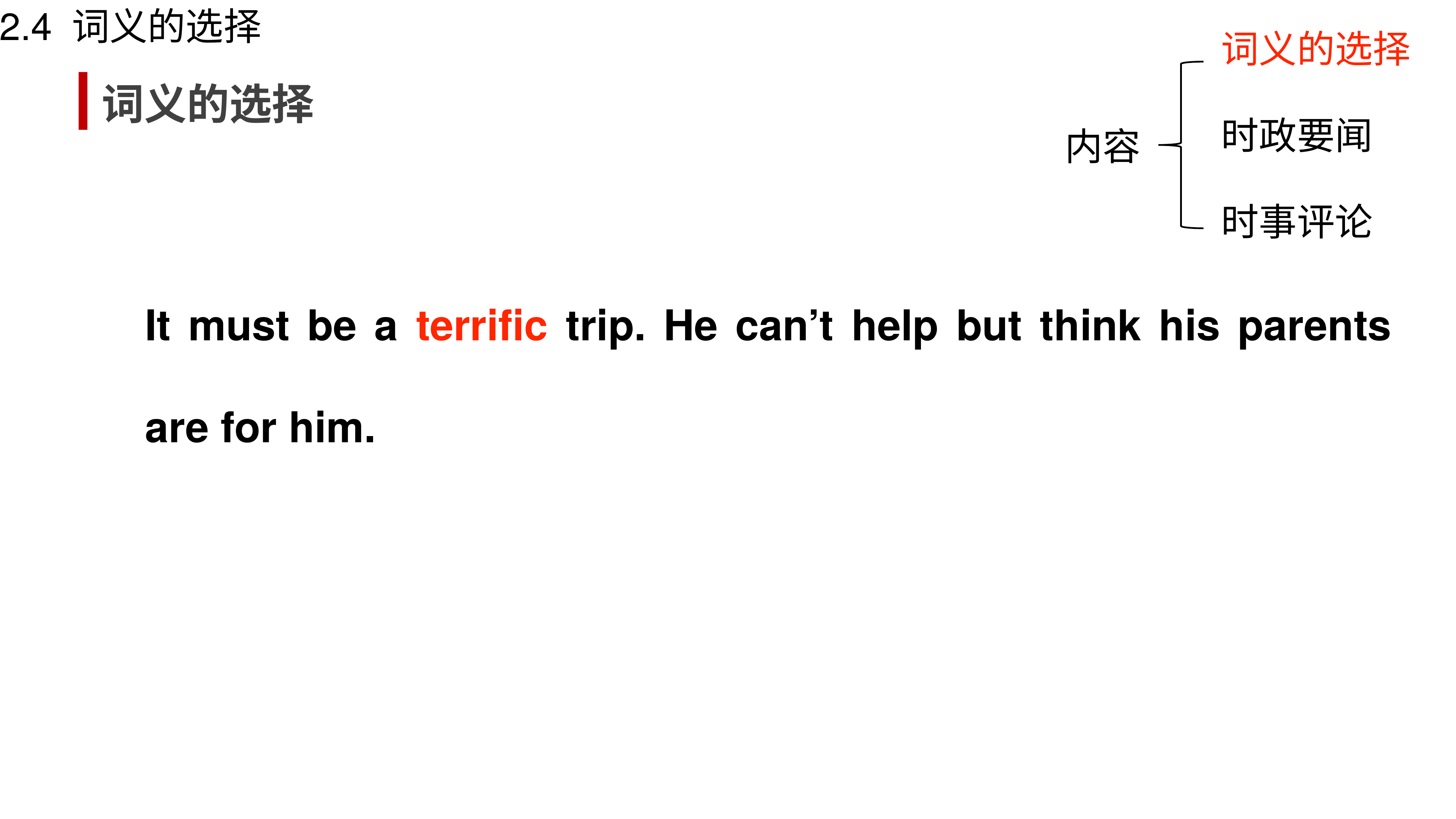

2.4 词义的选择
词义的选择

词义的选择

时政要闻
内容
时事评论
It must be a terrific trip. He can’t help but think his parents are for him.